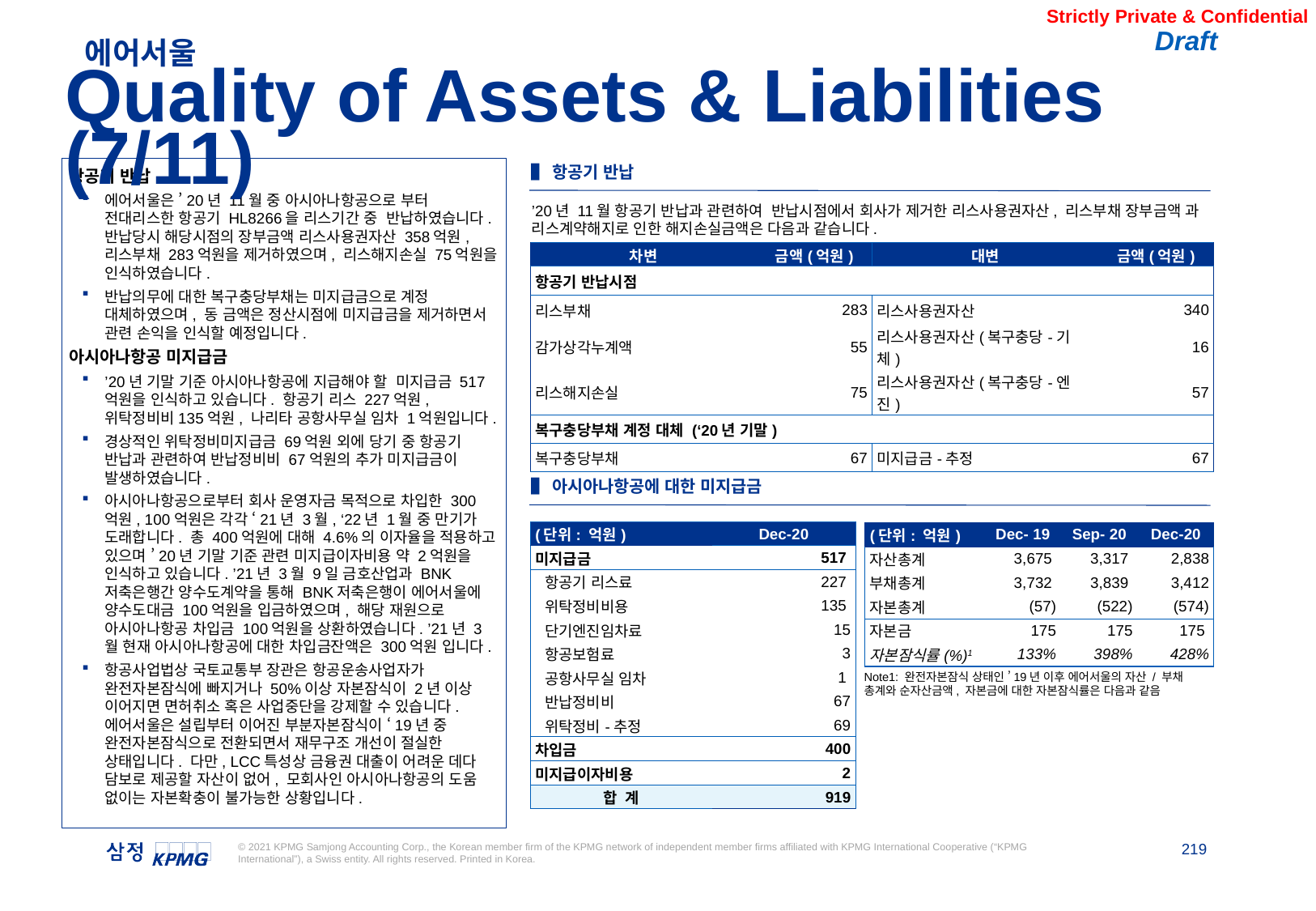

에어서울
Quality of Assets & Liabilities (7/11)
▌항공기 반납

항공기 반납
에어서울은 ’20년 11월 중 아시아나항공으로 부터 전대리스한 항공기 HL8266을 리스기간 중  반납하였습니다. 반납당시 해당시점의 장부금액 리스사용권자산 358억원, 리스부채 283억원을 제거하였으며, 리스해지손실 75억원을 인식하였습니다.
반납의무에 대한 복구충당부채는 미지급금으로 계정 대체하였으며, 동 금액은 정산시점에 미지급금을 제거하면서 관련 손익을 인식할 예정입니다.
아시아나항공 미지급금
’20년 기말 기준 아시아나항공에 지급해야 할  미지급금 517억원을 인식하고 있습니다. 항공기 리스 227억원, 위탁정비비135억원, 나리타 공항사무실 임차 1억원입니다.
경상적인 위탁정비미지급금 69억원 외에 당기 중 항공기 반납과 관련하여 반납정비비 67억원의 추가 미지급금이 발생하였습니다.
아시아나항공으로부터 회사 운영자금 목적으로 차입한 300억원, 100억원은 각각 ‘21년 3월, ‘22년 1월 중 만기가 도래합니다. 총 400억원에 대해 4.6%의 이자율을 적용하고 있으며 ’20년 기말 기준 관련 미지급이자비용 약 2억원을 인식하고 있습니다. ’21년 3월 9일 금호산업과 BNK저축은행간 양수도계약을 통해 BNK저축은행이 에어서울에 양수도대금 100억원을 입금하였으며, 해당 재원으로 아시아나항공 차입금 100억원을 상환하였습니다. ’21년 3월 현재 아시아나항공에 대한 차입금잔액은 300억원 입니다.
항공사업법상 국토교통부 장관은 항공운송사업자가 완전자본잠식에 빠지거나 50%이상 자본잠식이 2년 이상 이어지면 면허취소 혹은 사업중단을 강제할 수 있습니다. 에어서울은 설립부터 이어진 부분자본잠식이 ‘19년 중 완전자본잠식으로 전환되면서 재무구조 개선이 절실한 상태입니다. 다만, LCC특성상 금융권 대출이 어려운 데다 담보로 제공할 자산이 없어, 모회사인 아시아나항공의 도움 없이는 자본확충이 불가능한 상황입니다.
’20년 11월 항공기 반납과 관련하여  반납시점에서 회사가 제거한 리스사용권자산, 리스부채 장부금액 과 리스계약해지로 인한 해지손실금액은 다음과 같습니다.
| 차변 | 금액(억원) | 대변 | 금액(억원) |
| --- | --- | --- | --- |
| 항공기 반납시점 |  |  |  |
| 리스부채 | 283 | 리스사용권자산 | 340 |
| 감가상각누계액 | 55 | 리스사용권자산(복구충당-기체) | 16 |
| 리스해지손실 | 75 | 리스사용권자산(복구충당-엔진) | 57 |
| 복구충당부채 계정 대체 (‘20년 기말) |  |  |  |
| 복구충당부채 | 67 | 미지급금-추정 | 67 |
▌아시아나항공에 대한 미지급금

| (단위: 억원) | Dec-20 |
| --- | --- |
| 미지급금 | 517 |
| 항공기 리스료 | 227 |
| 위탁정비비용 | 135 |
| 단기엔진임차료 | 15 |
| 항공보험료 | 3 |
| 공항사무실 임차 | 1 |
| 반납정비비 | 67 |
| 위탁정비-추정 | 69 |
| 차입금 | 400 |
| 미지급이자비용 | 2 |
| 합 계 | 919 |
| (단위: 억원) | Dec- 19 | Sep- 20 | Dec-20 |
| --- | --- | --- | --- |
| 자산총계 | 3,675 | 3,317 | 2,838 |
| 부채총계 | 3,732 | 3,839 | 3,412 |
| 자본총계 | (57) | (522) | (574) |
| 자본금 | 175 | 175 | 175 |
| 자본잠식률(%)1 | 133% | 398% | 428% |
Note1: 완전자본잠식 상태인 ’19년 이후 에어서울의 자산 / 부채 총계와 순자산금액, 자본금에 대한 자본잠식률은 다음과 같음